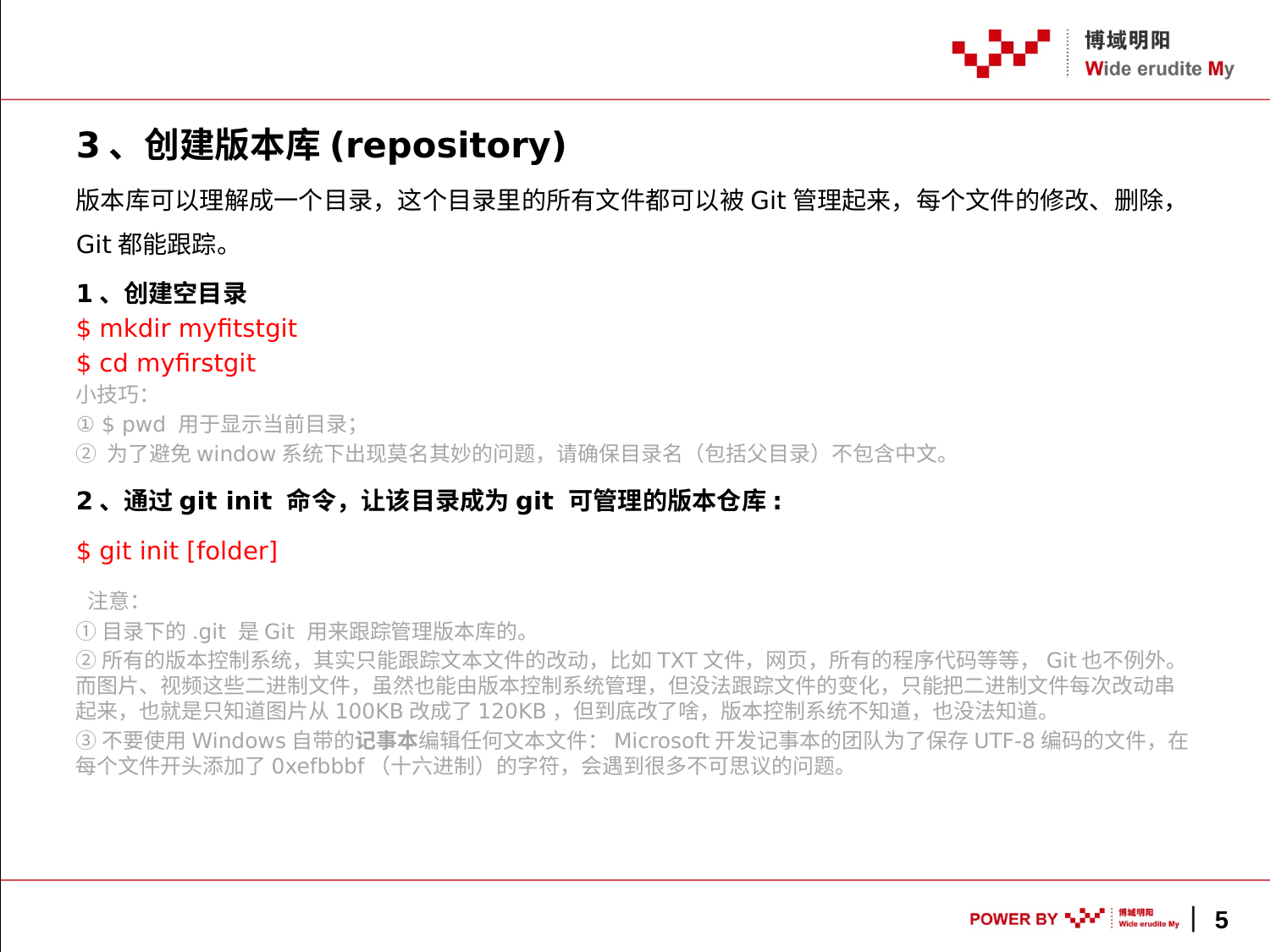

3、创建版本库(repository)
版本库可以理解成一个目录，这个目录里的所有文件都可以被Git管理起来，每个文件的修改、删除，Git都能跟踪。
1、创建空目录
$ mkdir myfitstgit
$ cd myfirstgit
小技巧：
① $ pwd 用于显示当前目录；
② 为了避免window系统下出现莫名其妙的问题，请确保目录名（包括父目录）不包含中文。
2、通过git init 命令，让该目录成为git 可管理的版本仓库:
$ git init [folder]
 注意：
①目录下的.git 是Git 用来跟踪管理版本库的。
②所有的版本控制系统，其实只能跟踪文本文件的改动，比如TXT文件，网页，所有的程序代码等等，Git也不例外。而图片、视频这些二进制文件，虽然也能由版本控制系统管理，但没法跟踪文件的变化，只能把二进制文件每次改动串起来，也就是只知道图片从100KB改成了120KB，但到底改了啥，版本控制系统不知道，也没法知道。
③不要使用Windows自带的记事本编辑任何文本文件：Microsoft开发记事本的团队为了保存UTF-8编码的文件，在每个文件开头添加了0xefbbbf（十六进制）的字符，会遇到很多不可思议的问题。

5